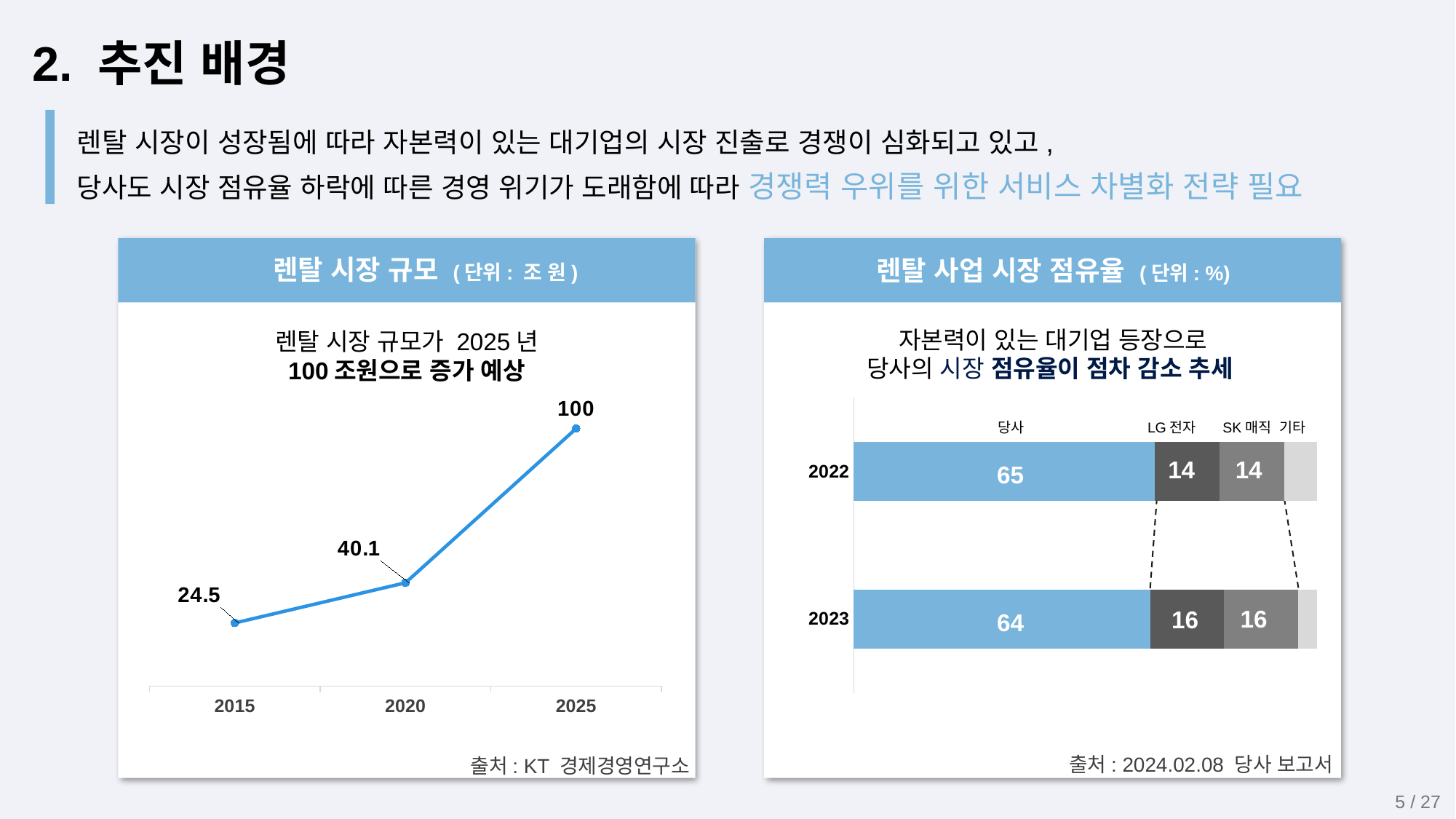

2. 추진 배경

렌탈 시장이 성장됨에 따라 자본력이 있는 대기업의 시장 진출로 경쟁이 심화되고 있고,
당사도 시장 점유율 하락에 따른 경영 위기가 도래함에 따라 경쟁력 우위를 위한 서비스 차별화 전략 필요

렌탈 시장 규모 (단위: 조 원)
렌탈 시장 규모가 2025년
100조원으로 증가 예상

### Chart

| Category | 계열 1 |
|---|---|
| 2015 | 24.5 |
| 2020 | 40.1 |
| 2025 | 100.0 |
출처: KT 경제경영연구소

렌탈 사업 시장 점유율 (단위: %)
자본력이 있는 대기업 등장으로
당사의 시장 점유율이 점차 감소 추세

### Chart

| Category | 계열 1 | 계열 2 | 계열 3 | 계열 4 |
|---|---|---|---|---|
| 2023 | 0.64 | 0.16 | 0.16 | 0.039999999999999925 |
| 2022 | 0.65 | 0.14 | 0.14 | 0.06999999999999995 |
 LG전자
기타
당사
SK매직
14
14
65
16
16
64
출처: 2024.02.08 당사 보고서
5
5 / 27